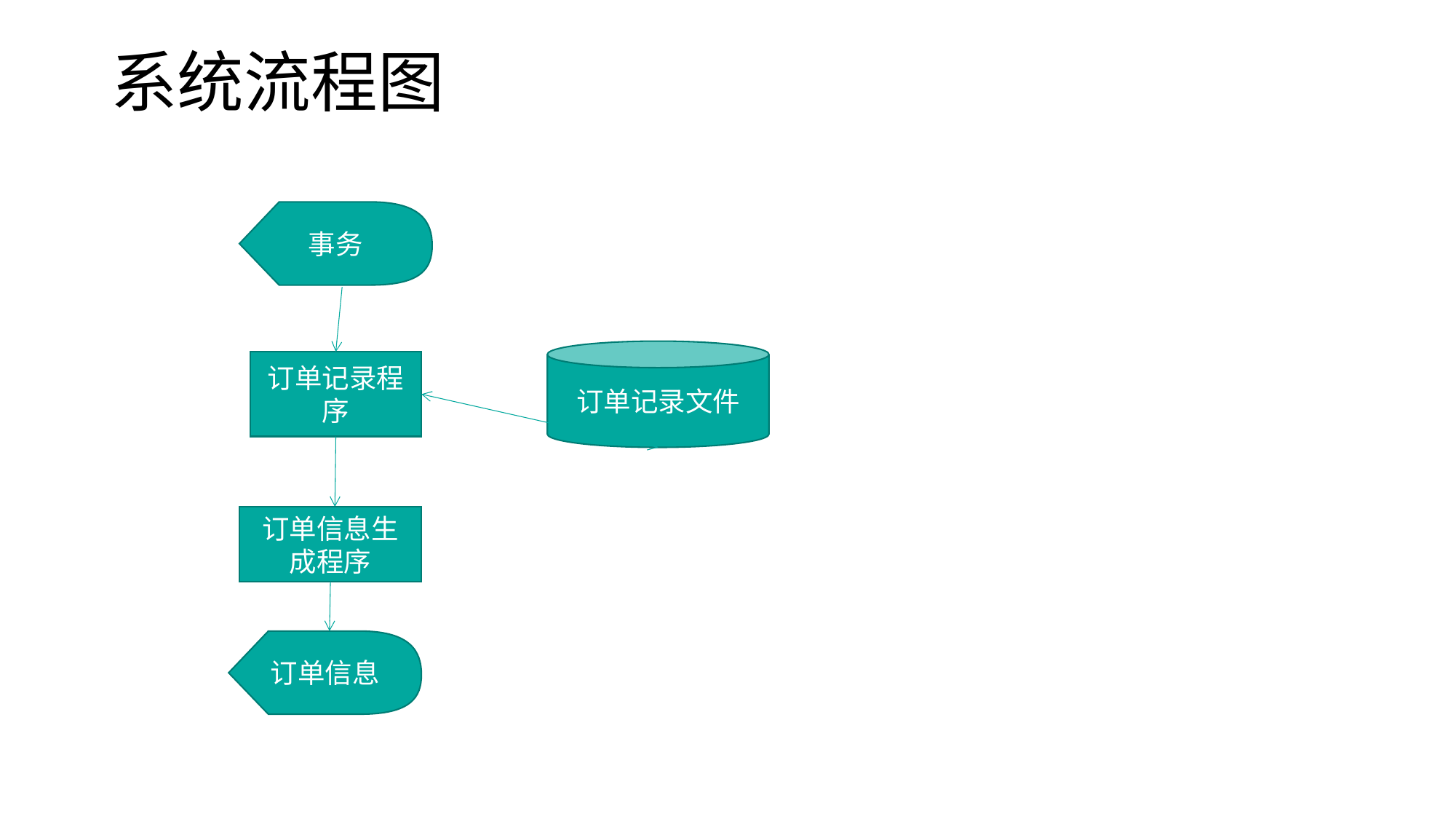

# 系统流程图
事务
订单记录文件
订单记录程序
订单信息生成程序
订单信息